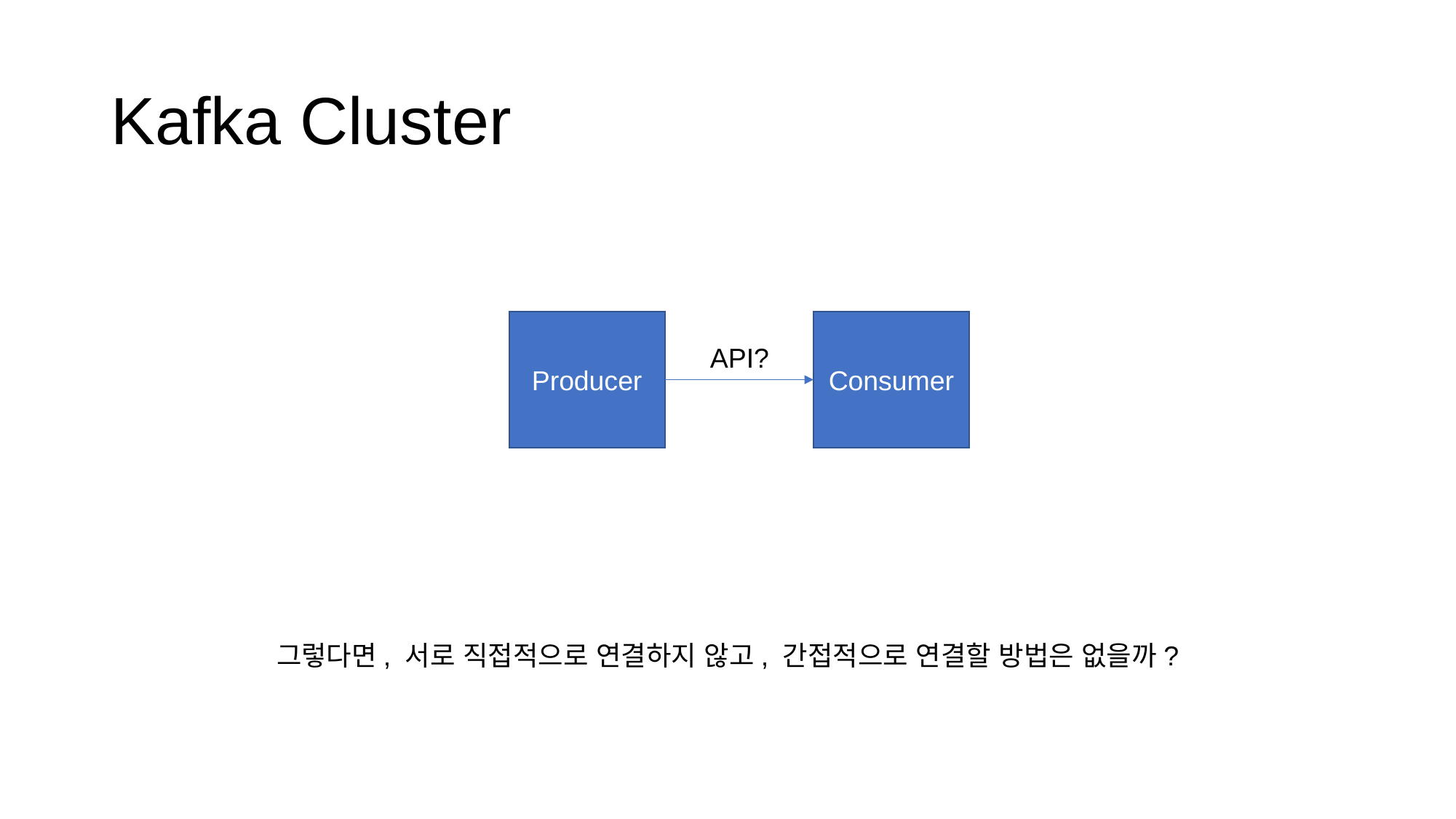

# Kafka Cluster
Producer
Consumer
API?
그렇다면, 서로 직접적으로 연결하지 않고, 간접적으로 연결할 방법은 없을까?